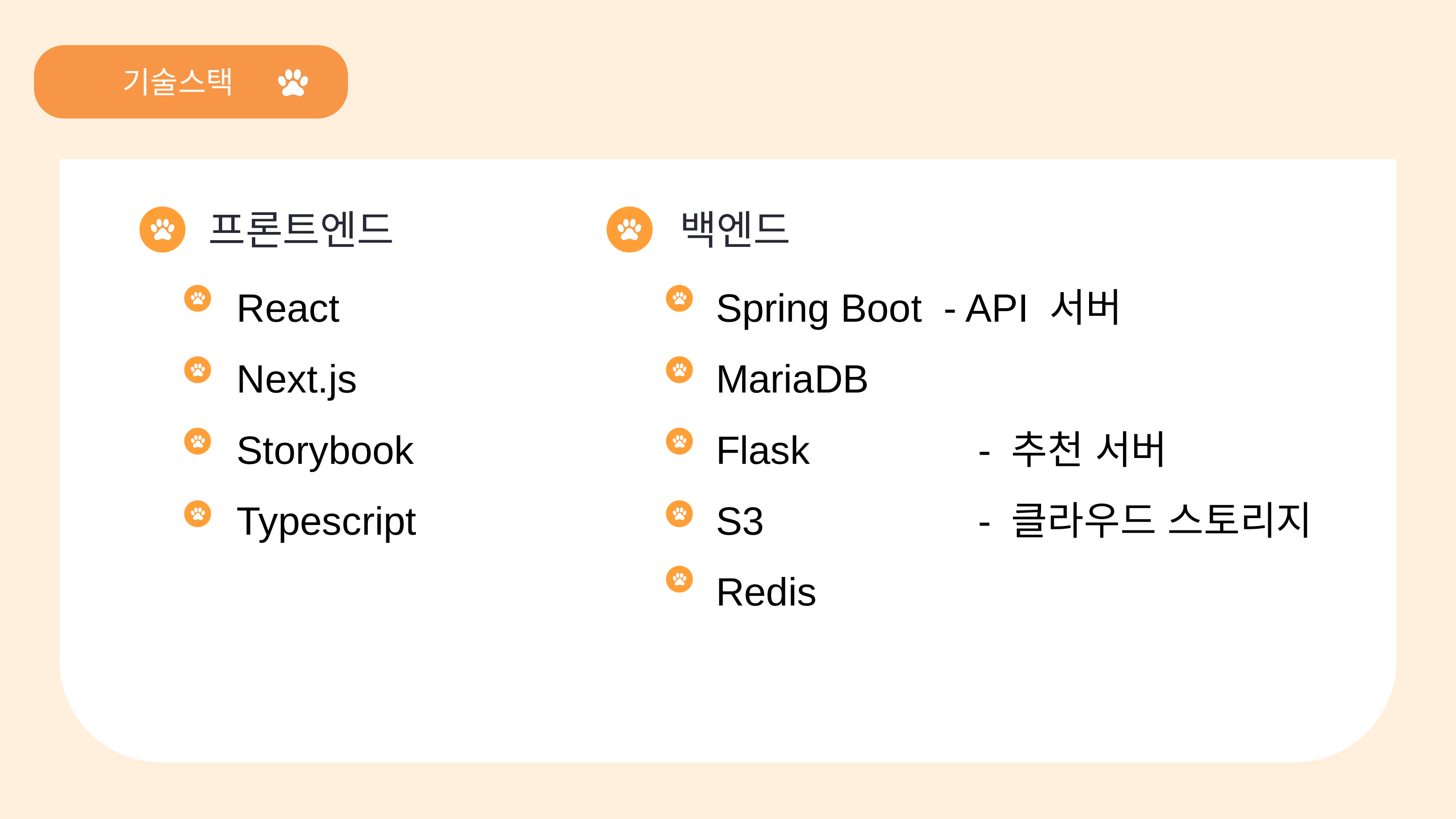

기술스택
팀원

프론트엔드
백엔드
React
Next.js
Storybook
Typescript
Spring Boot  - API 서버
MariaDB
Flask 		    - 추천 서버
S3 			    - 클라우드 스토리지
Redis